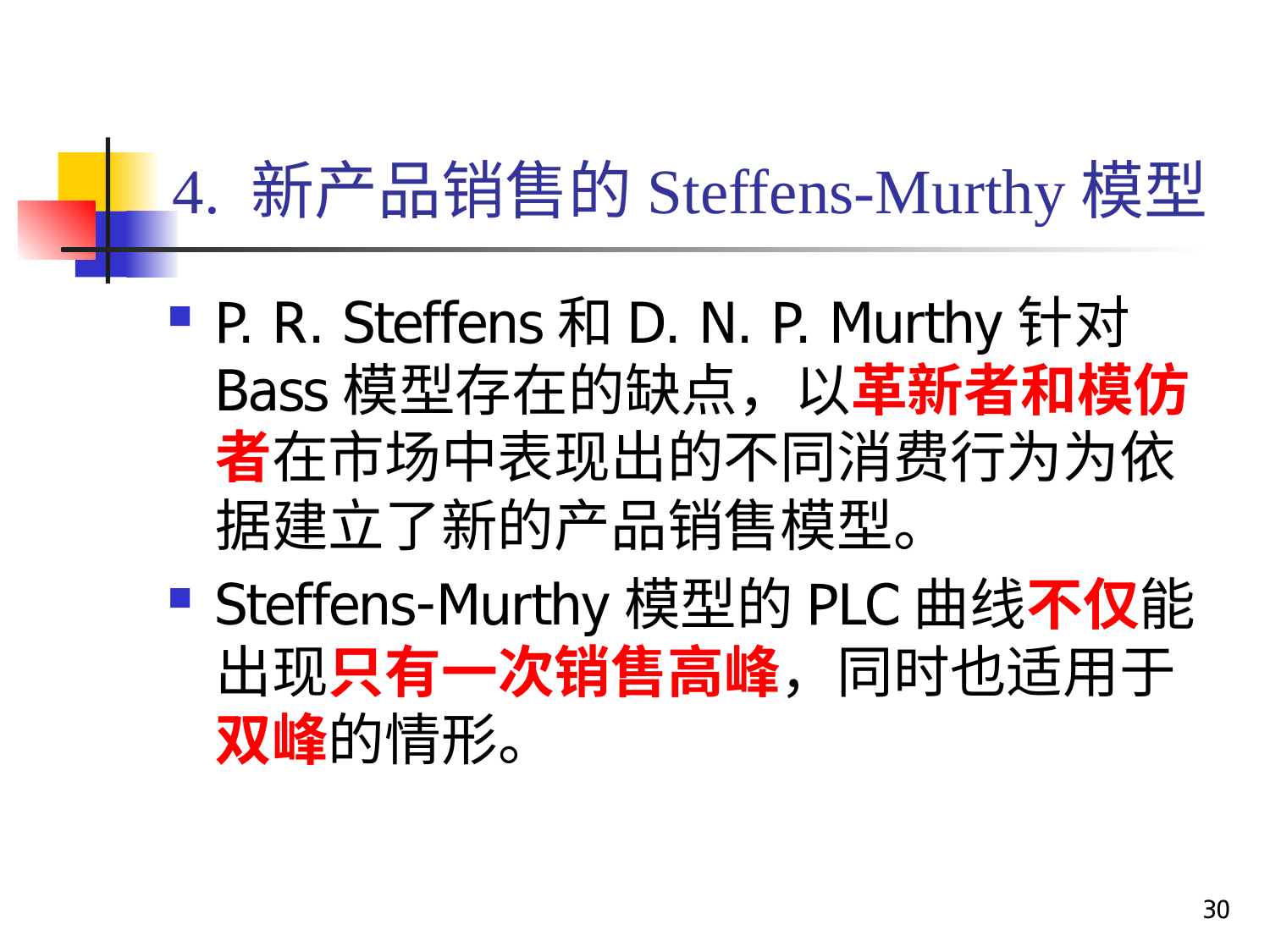

# 4. 新产品销售的Steffens-Murthy模型
P. R. Steffens和D. N. P. Murthy针对Bass模型存在的缺点，以革新者和模仿者在市场中表现出的不同消费行为为依据建立了新的产品销售模型。
Steffens-Murthy模型的PLC曲线不仅能出现只有一次销售高峰，同时也适用于双峰的情形。
30